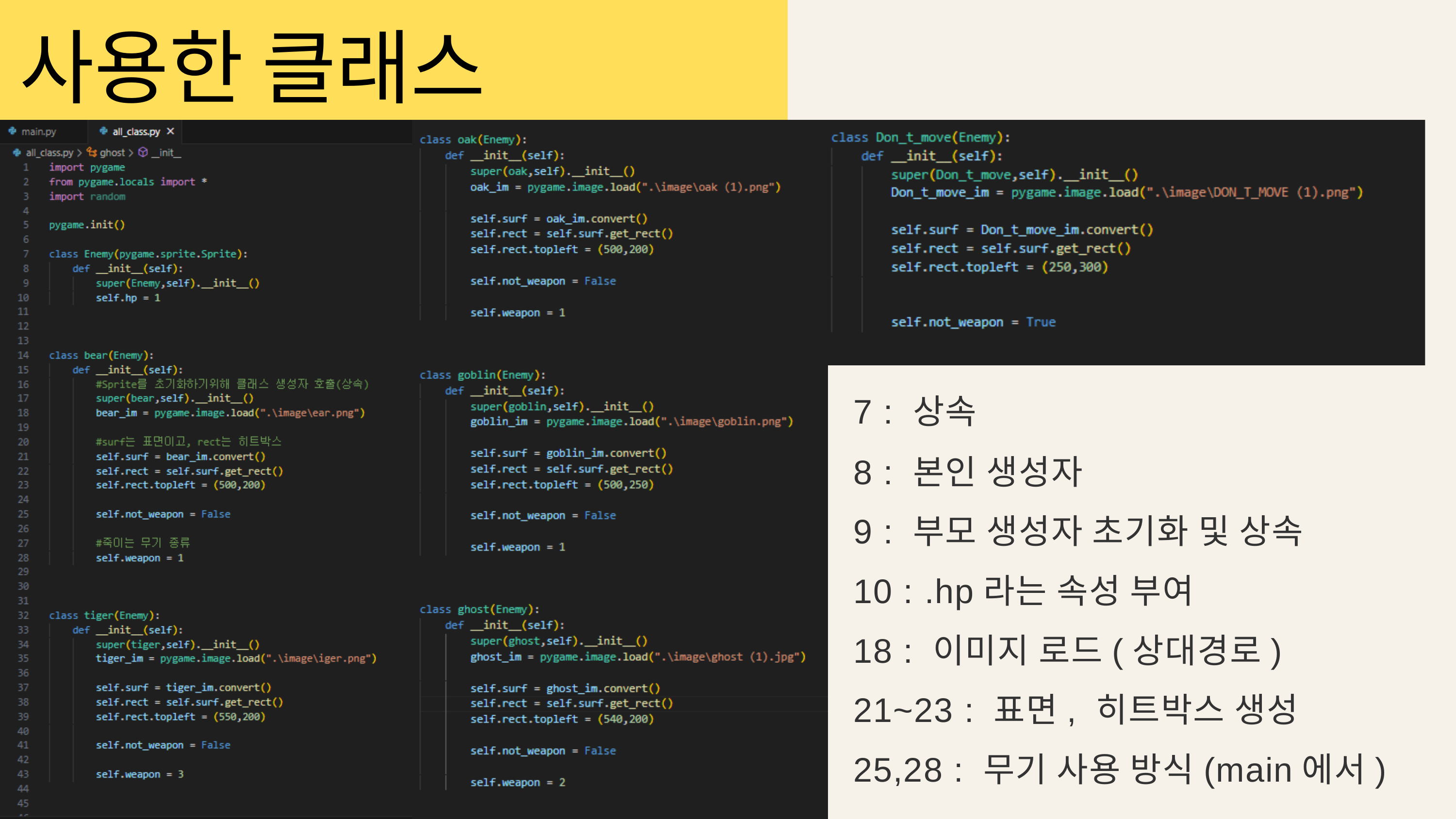

사용한 클래스

7 : 상속
8 : 본인 생성자
9 : 부모 생성자 초기화 및 상속
10 : .hp라는 속성 부여
18 : 이미지 로드(상대경로)
21~23 : 표면, 히트박스 생성
25,28 : 무기 사용 방식(main에서)